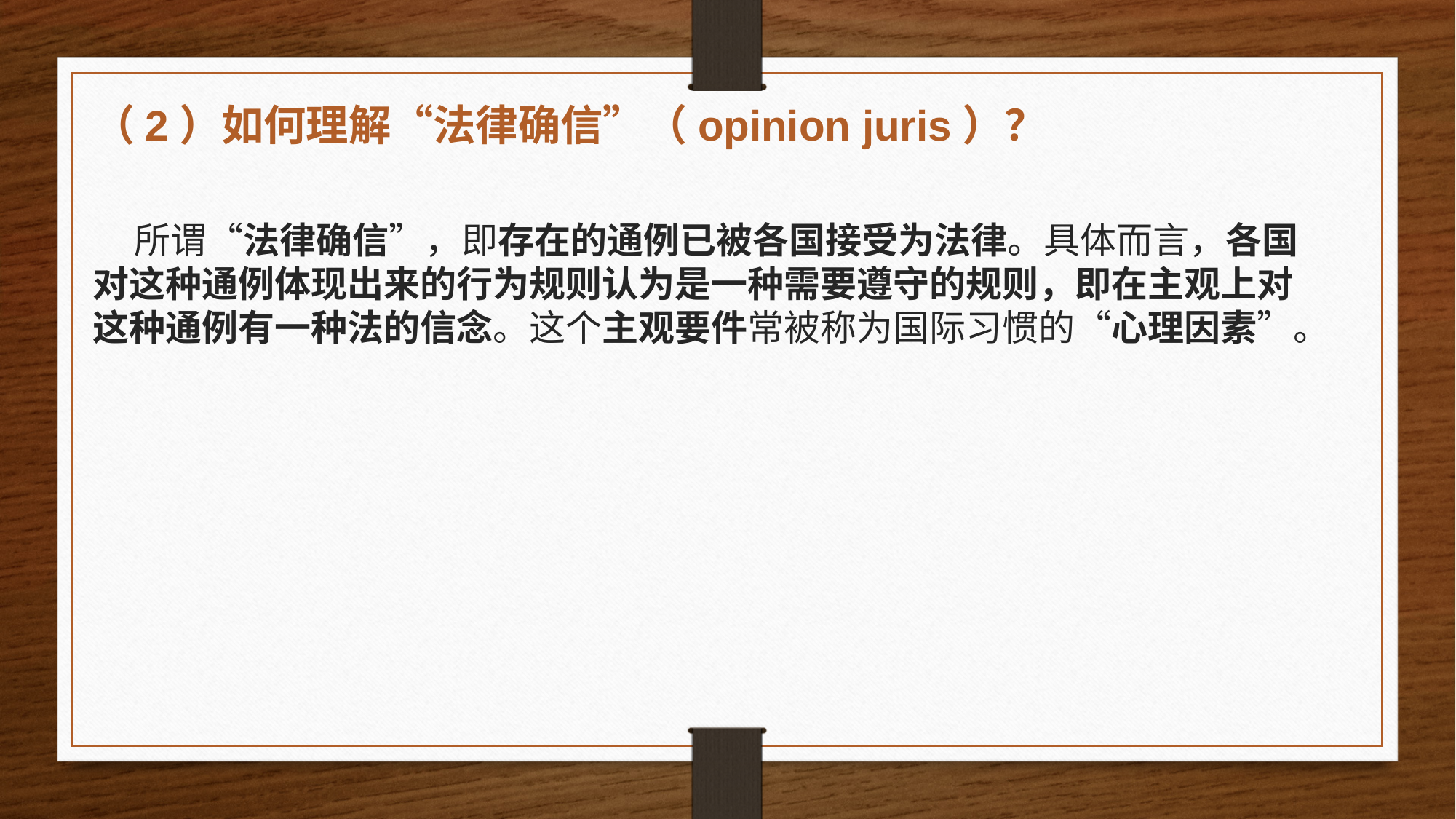

（2）如何理解“法律确信”（opinion juris）？

    所谓“法律确信”，即存在的通例已被各国接受为法律。具体而言，各国对这种通例体现出来的行为规则认为是一种需要遵守的规则，即在主观上对这种通例有一种法的信念。这个主观要件常被称为国际习惯的“心理因素”。